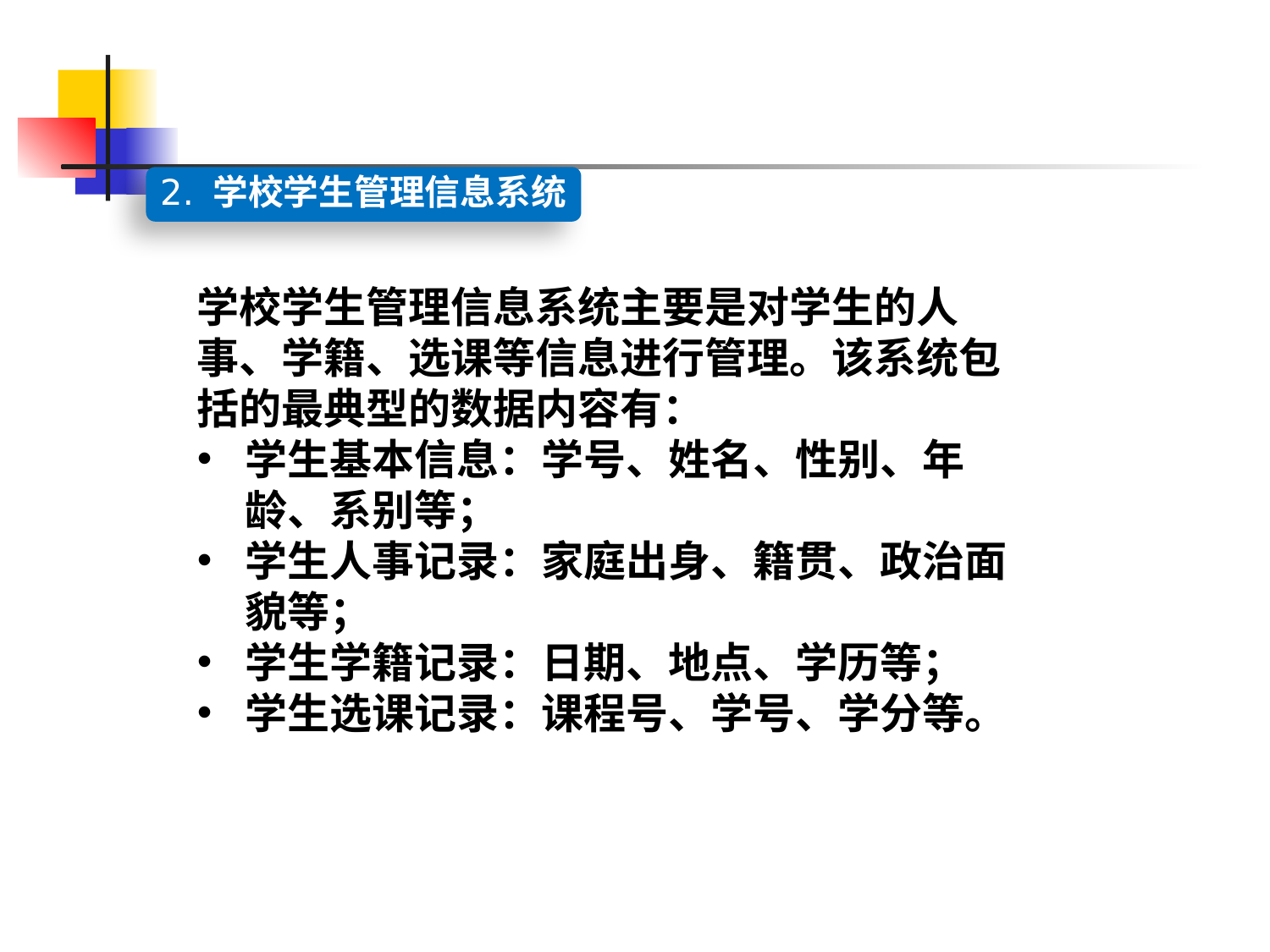

2. 学校学生管理信息系统

学校学生管理信息系统主要是对学生的人事、学籍、选课等信息进行管理。该系统包括的最典型的数据内容有：
学生基本信息：学号、姓名、性别、年龄、系别等；
学生人事记录：家庭出身、籍贯、政治面貌等；
学生学籍记录：日期、地点、学历等；
学生选课记录：课程号、学号、学分等。